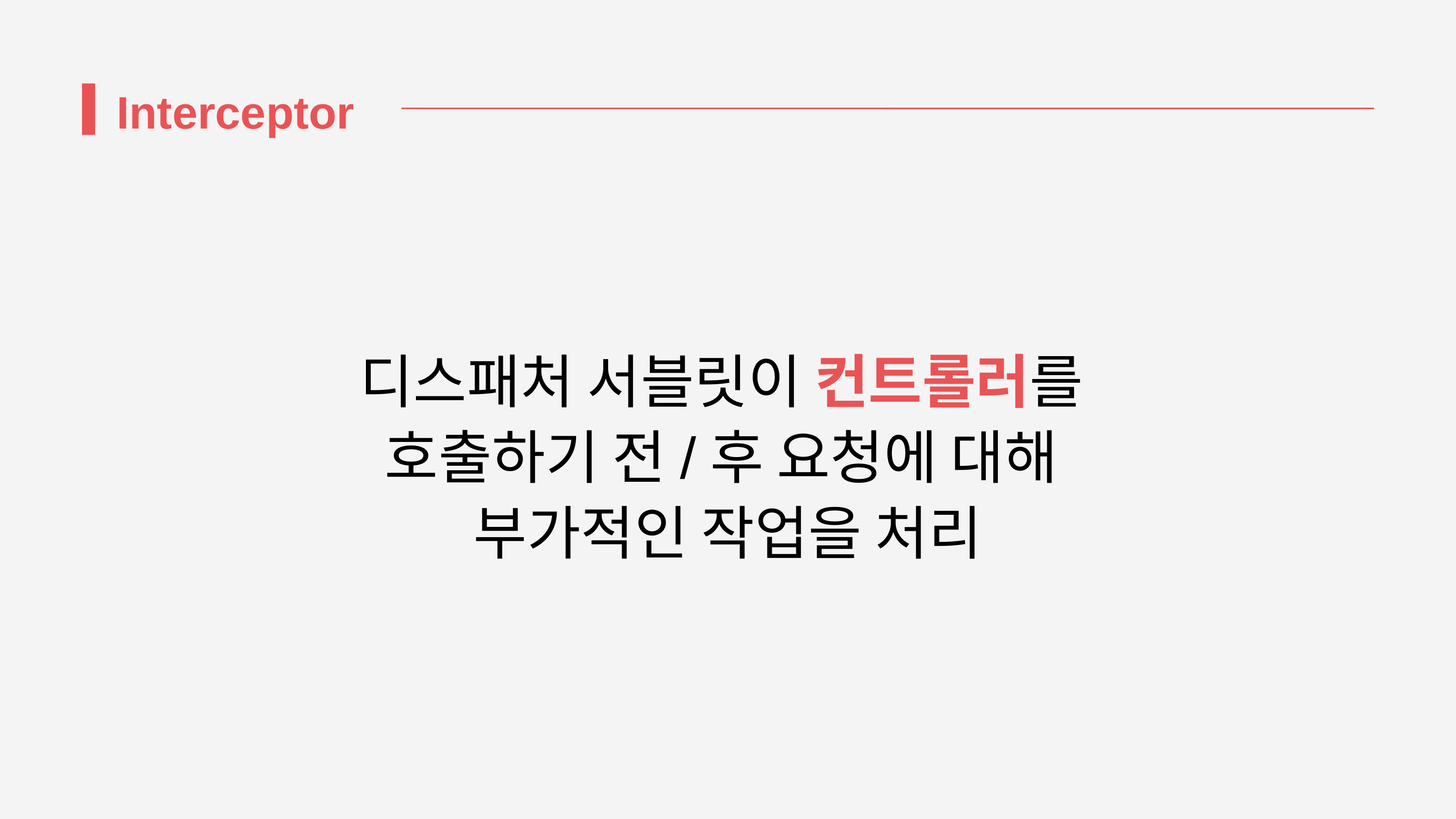

Interceptor

디스패처 서블릿이 컨트롤러를
호출하기 전/후 요청에 대해
부가적인 작업을 처리